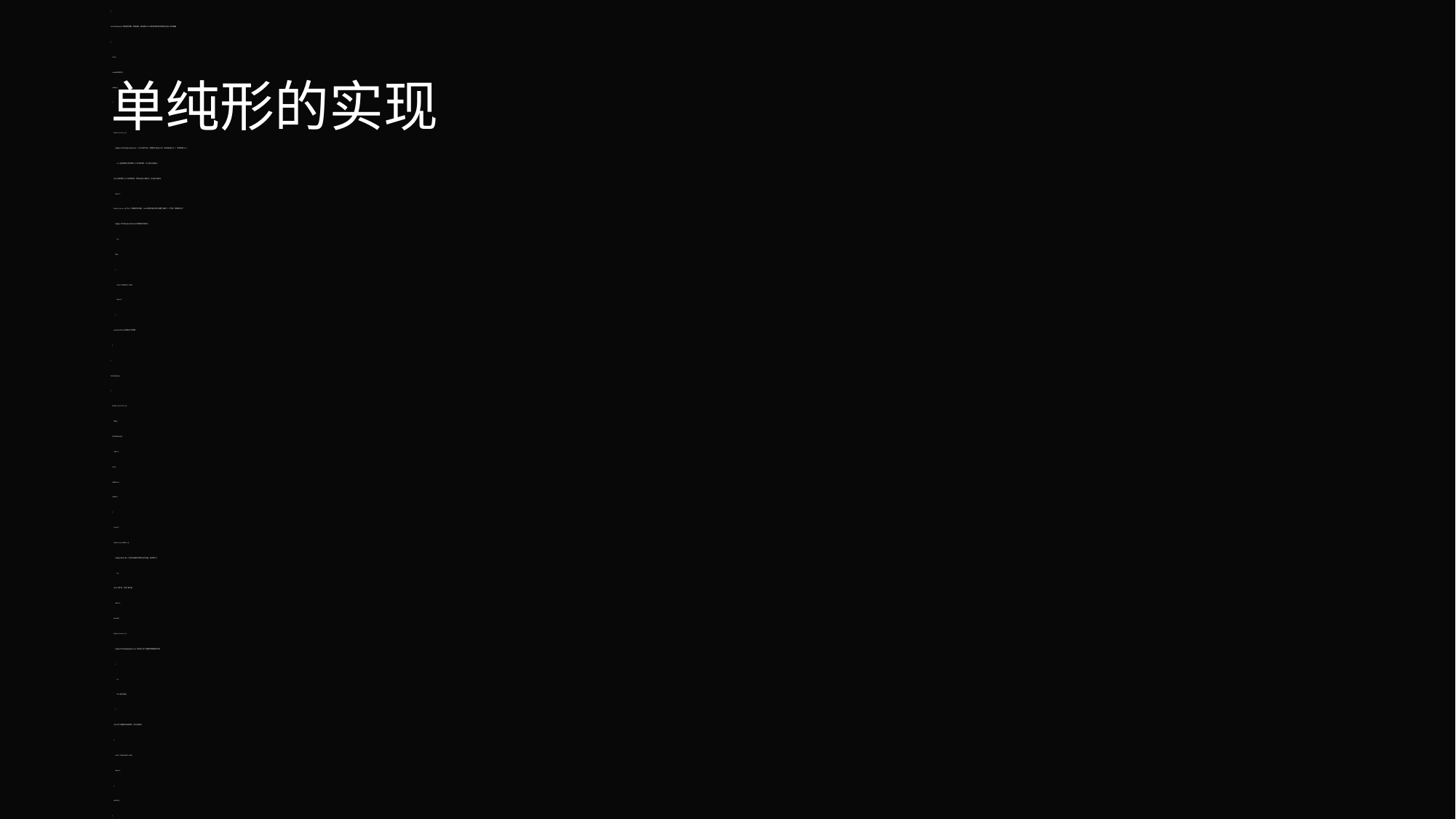

# 单纯形的实现
#include<iostream>
#include<cmath>
#include<cstdlib>
using namespace std;
#define M 110
#define N 110
#define EPS 1e-8
#define INF 1e18
int n,m;
double a[M][N];//a[0][i]是目标函数中xi的系数；a[k][i]是第k条约束中第i个位置的变量的系数，a[k][0]是第k条约束中的常数值
int id[N+M];//id[1~n]记录了约束矩阵等号右边第i个位置对应的是x_id[i];id[n+k]记录了第k条约束的松弛变量是x_id[n+k]
void pivot(int l,int e)//要增大等号右边第e个变量即x_id[e]，限制此变量最紧的是第l条限制
{
    swap(id[e],id[n+l]);//原本的x_id[e]增大，变成了松弛变量；原本的第l条约束的松弛变量变为0，到等号右边取代x_id[e]
    double t=a[l][e];//新的松弛变量的系数
    a[l][e]=1;//完成移项
    for(int j=0;j<=n;++j)
        a[l][j]/=t;//为了将松弛变量的系数变成1，第l条等式整个除以松弛变量的系数
    for(int i=0;i<=m;++i)//将第l条方程带入其它方程,从0开始使得目标函数也被代入
        if(fabs(a[i][e])>EPS&&i!=l)
        {
            t=a[i][e],a[i][e]=0;
            for(int j=0;j<=n;++j)
                a[i][j]-=t*a[l][j];
        }
}
bool InitSimplex()//判断是否有解，如果有解，通过随机Pivot将约束矩阵调节成等号右边全0的初始解
{
    int l,e;
    srand(19260817);
    while(1)
    {
        l=0,e=0;
        for(int i=1;i<=m;++i)
            if(a[i][0]<-EPS&&(!l||(rand()&1)))//一个全0解不合法，说明等号右边全0时，有松弛变量小于0，即有常数小于0
                l=i;//这里即是在寻找常数小于0的约束条件，加入随机以防被卡
        if(!l)//没有常数小于0的约数条件，等号右边全0解合法，可以进行单纯形
            return 1;
        for(int j=1;j<=n;++j)//找一个系数是负的变量，Pivot移项后所在约束方程整个被除了一个负数，常数就变正了
            if(a[l][j]<-EPS&&(!e||(rand()&1)))//假如随机以防被卡
                e=j;
            if(!e)
            {
                cout<<"Infeasible"<<endl;
                return 0;
            }
        pivot(l,e);//Pivot以消除这个负常数
    }
}
bool Simplex()
{
    for(int j=1;j<=n+m;++j)
        id[j]=j;
    if(!InitSimplex())
        return 0;
    int l,e;
    double mn;
    while(1)
    {
        l=0,e=0;
        for(int j=1;j<=n&&!e;++j)
            if(a[0][j]>EPS)//挑一个在目标函数中系数为正的变量，尝试增大它
                e=j;
        if(!e)//找不到，达到了最大值
            return 1;
        mn=INF;
        for(int i=1;i<=m;++i)
            if(a[i][e]>EPS&&a[i][0]/a[i][e]<mn)//寻找对于这个变量限制得最紧的约束
            {
                l=i;
                mn=a[i][0]/a[i][e];
            }
        if(!l)//这个变量根本没有限制，可以无限增大
        {
            cout<<"Unbounded"<<endl;
            return 0;
        }
        pivot(l,e);
    }
}
double ans[N+M];
int main()
{
    freopen("in.txt","r",stdin);
    int T;
    srand(19260817);
    cin>>n>>m>>T;
    for(int i=1;i<=n;++i)
        cin>>a[0][i];
    for(int i=1;i<=m;++i)
    {
        for(int j=1;j<=n;++j)
            cin>>a[i][j];
        cin>>a[i][0];
    }
    if(Simplex())
    {
        printf("%.8lf\n",-a[0][0]);
        if(T)
        {
            for(int i=1;i<=m;++i)
                ans[id[i+n]]=a[i][0];
            for(int i=1;i<=n;++i)
                printf("%.8lf ",ans[i]);
            printf("\n");
        }
    }
    return 0;
}